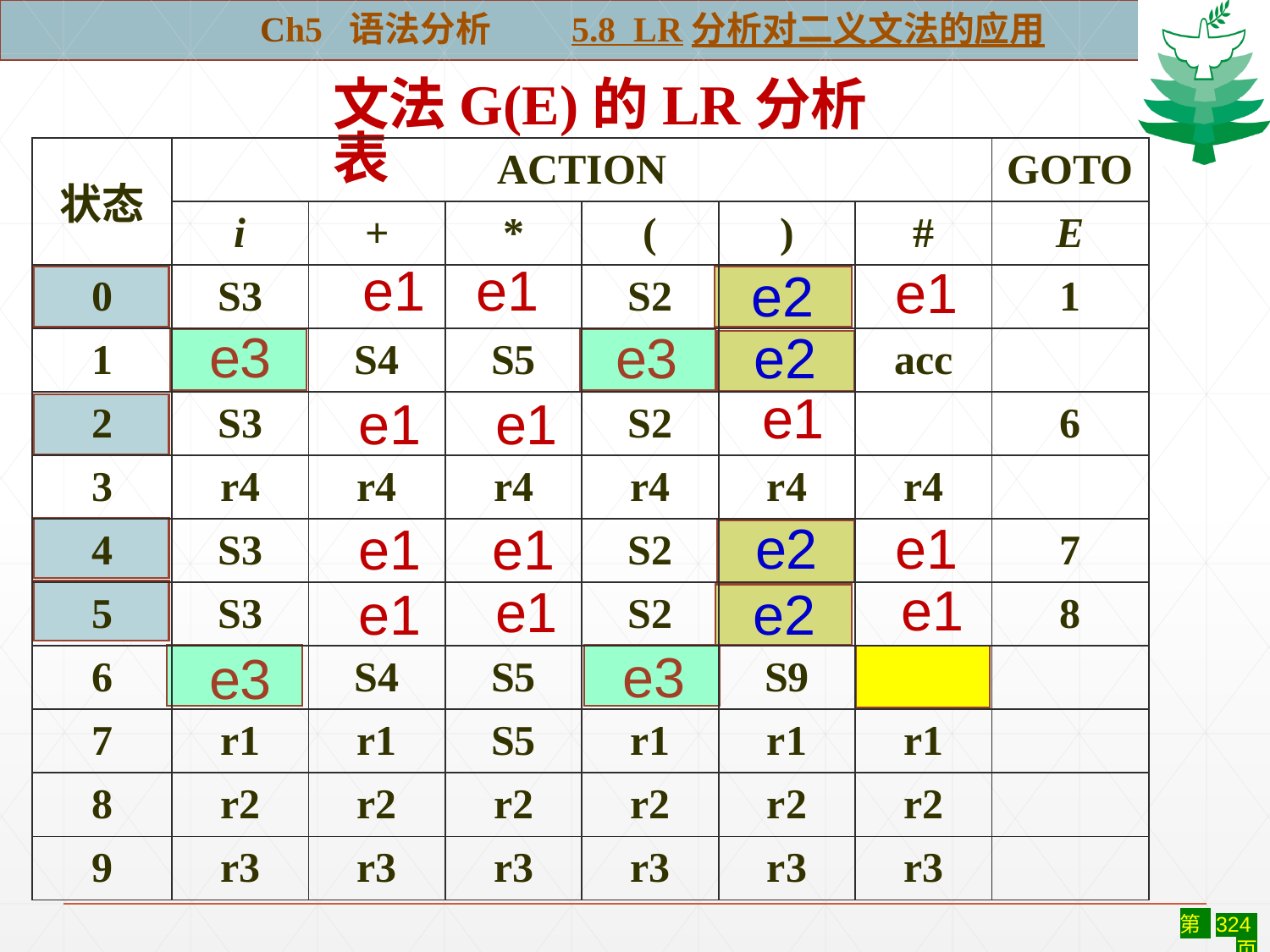

Ch5  语法分析         5.8  LR分析对二义文法的应用
文法G(E)的LR分析表
| 状态 | ACTION |  |  |  |  |  | GOTO |
| --- | --- | --- | --- | --- | --- | --- | --- |
|  | i | + | \* | ( | ) | # | E |
| 0 | S3 |  |  | S2 |  |  | 1 |
| 1 |  | S4 | S5 |  |  | acc |  |
| 2 | S3 |  |  | S2 |  |  | 6 |
| 3 | r4 | r4 | r4 | r4 | r4 | r4 |  |
| 4 | S3 |  |  | S2 |  |  | 7 |
| 5 | S3 |  |  | S2 |  |  | 8 |
| 6 |  | S4 | S5 |  | S9 |  |  |
| 7 | r1 | r1 | S5 | r1 | r1 | r1 |  |
| 8 | r2 | r2 | r2 | r2 | r2 | r2 |  |
| 9 | r3 | r3 | r3 | r3 | r3 | r3 |  |
e1
e1
e1
e1
e1
e1
e1
e1
e1
e1
e1
e1
e2
e2
e2
e2

e3
e3
e3
e3